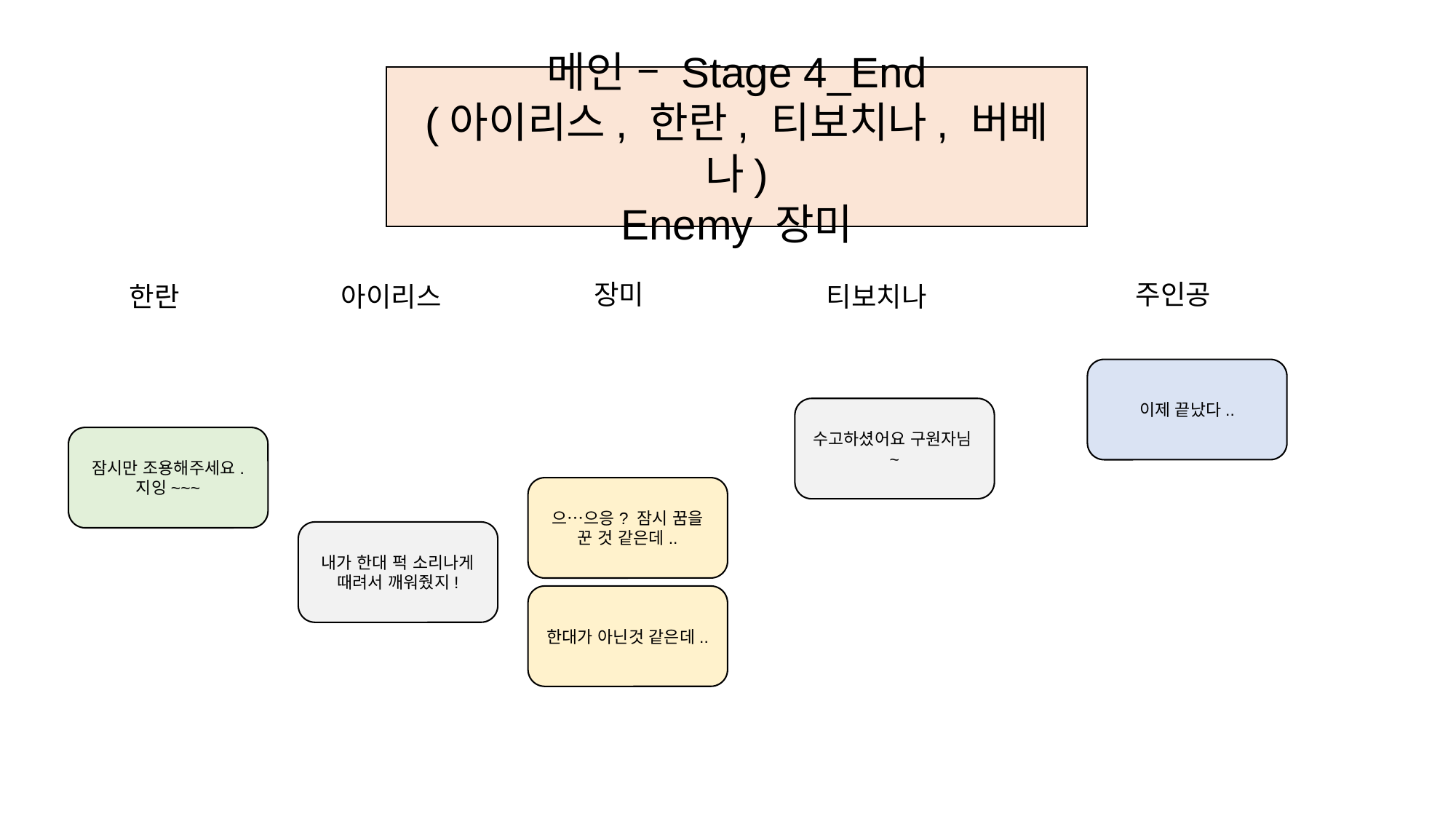

메인 – Stage 4_End
(아이리스, 한란, 티보치나, 버베나)
Enemy 장미
장미
주인공
한란
아이리스
티보치나
이제 끝났다..
수고하셨어요 구원자님~
잠시만 조용해주세요. 지잉~~~
으…으응? 잠시 꿈을 꾼 것 같은데..
내가 한대 퍽 소리나게 때려서 깨워줬지!
한대가 아닌것 같은데..